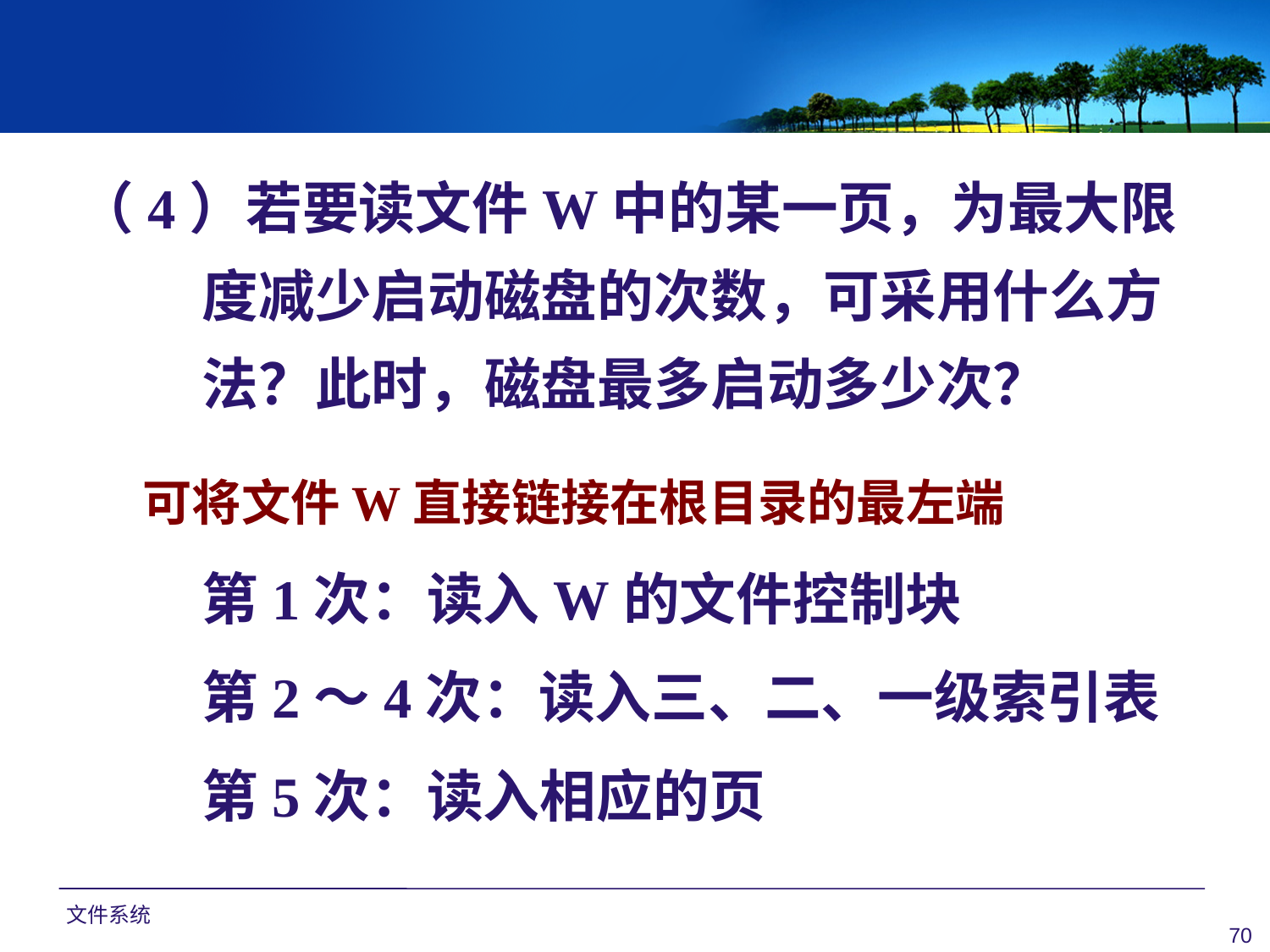

（4）若要读文件W中的某一页，为最大限度减少启动磁盘的次数，可采用什么方法？此时，磁盘最多启动多少次？
    可将文件W直接链接在根目录的最左端
	第1次：读入W的文件控制块
	第2～4次：读入三、二、一级索引表
	第5次：读入相应的页
文件系统
70